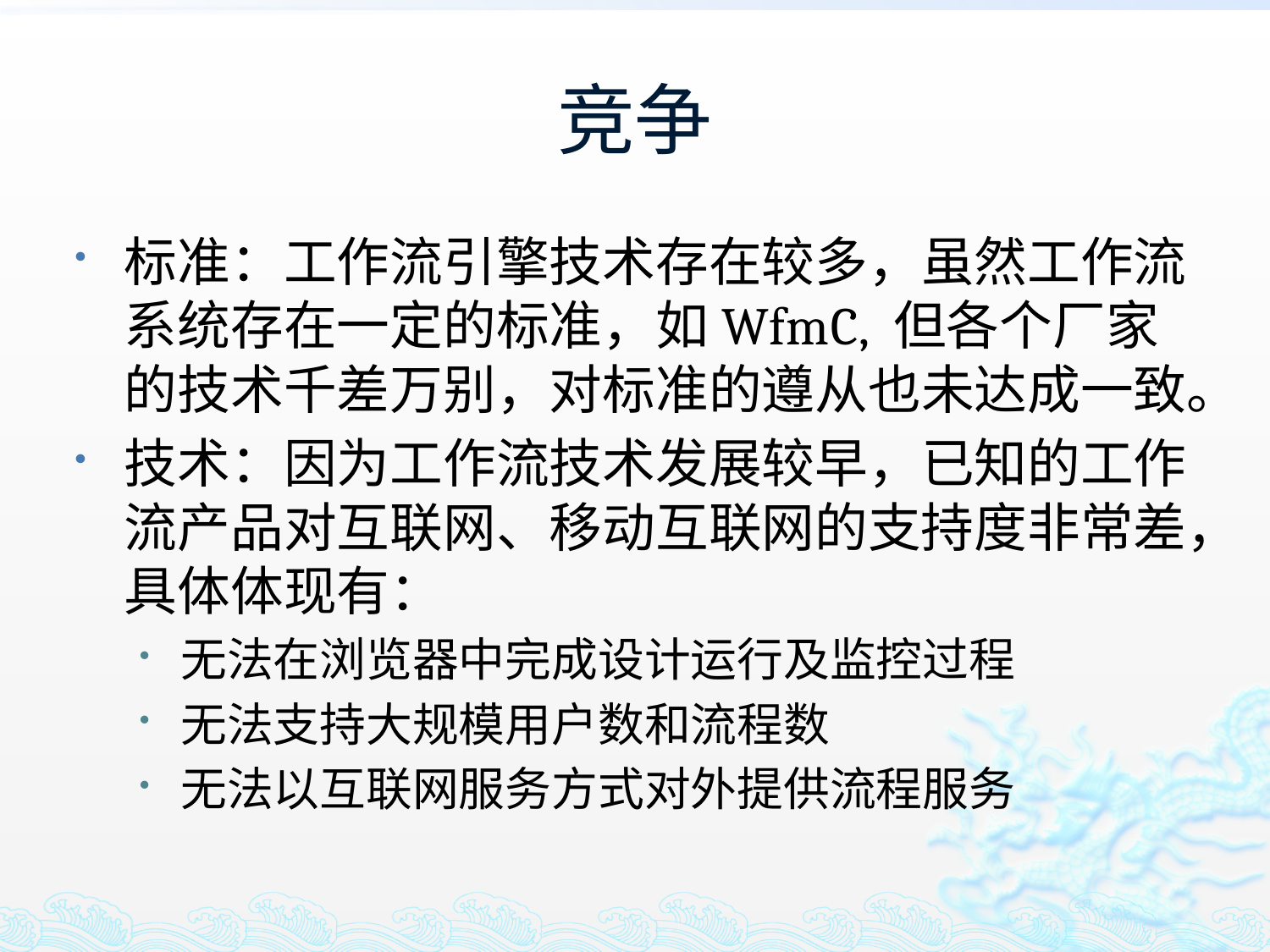

# 竞争
标准：工作流引擎技术存在较多，虽然工作流系统存在一定的标准，如WfmC, 但各个厂家的技术千差万别，对标准的遵从也未达成一致。
技术：因为工作流技术发展较早，已知的工作流产品对互联网、移动互联网的支持度非常差，具体体现有：
无法在浏览器中完成设计运行及监控过程
无法支持大规模用户数和流程数
无法以互联网服务方式对外提供流程服务